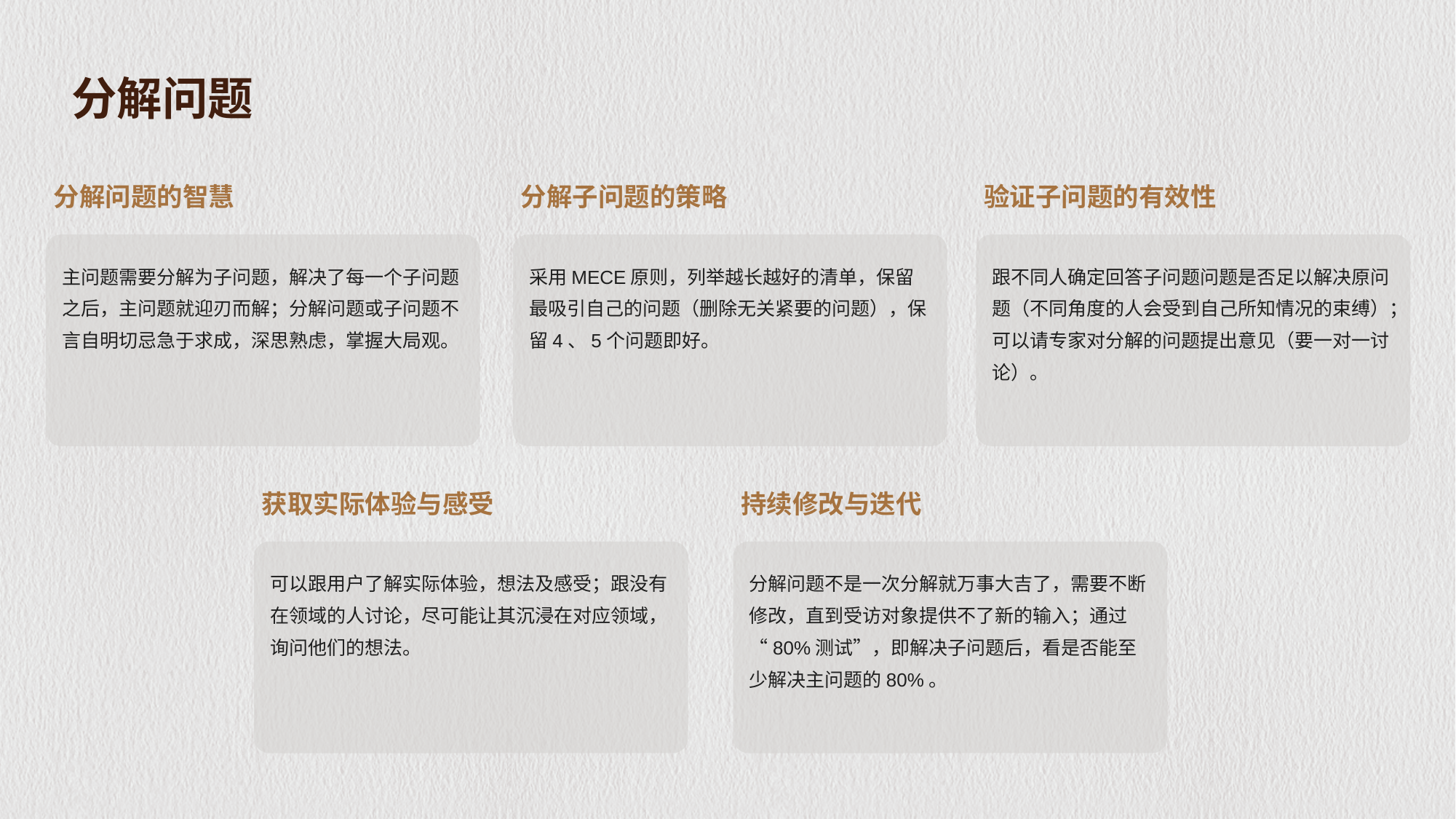

分解问题
分解问题的智慧
分解子问题的策略
验证子问题的有效性

主问题需要分解为子问题，解决了每一个子问题之后，主问题就迎刃而解；分解问题或子问题不言自明切忌急于求成，深思熟虑，掌握大局观。
采用MECE原则，列举越长越好的清单，保留最吸引自己的问题（删除无关紧要的问题），保留4、5个问题即好。
跟不同人确定回答子问题问题是否足以解决原问题（不同角度的人会受到自己所知情况的束缚）；可以请专家对分解的问题提出意见（要一对一讨论）。
获取实际体验与感受
持续修改与迭代

可以跟用户了解实际体验，想法及感受；跟没有在领域的人讨论，尽可能让其沉浸在对应领域，询问他们的想法。
分解问题不是一次分解就万事大吉了，需要不断修改，直到受访对象提供不了新的输入；通过“80%测试”，即解决子问题后，看是否能至少解决主问题的80%。